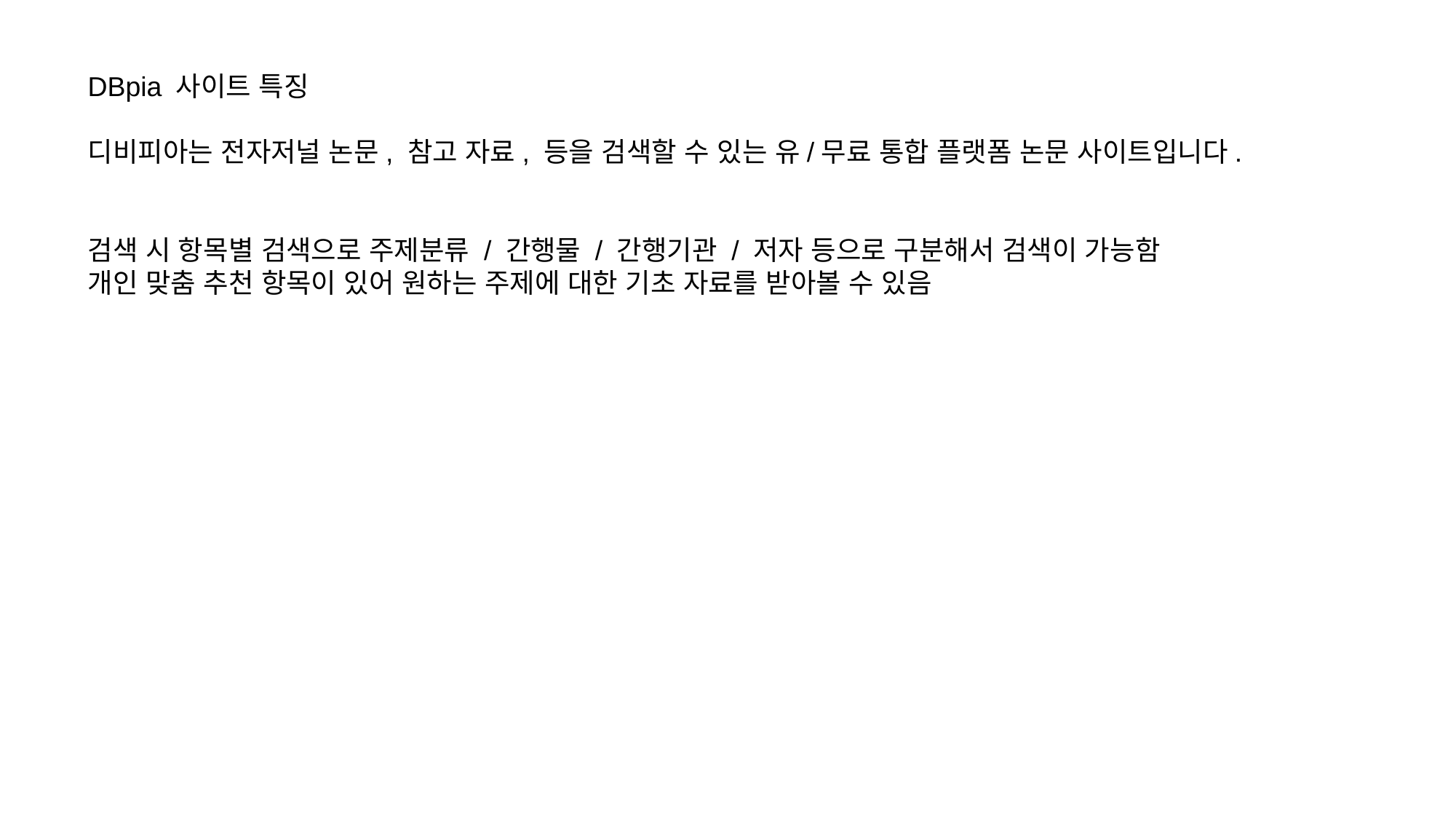

DBpia 사이트 특징

디비피아는 전자저널 논문, 참고 자료, 등을 검색할 수 있는 유/무료 통합 플랫폼 논문 사이트입니다.

검색 시 항목별 검색으로 주제분류 / 간행물 / 간행기관 / 저자 등으로 구분해서 검색이 가능함
개인 맞춤 추천 항목이 있어 원하는 주제에 대한 기초 자료를 받아볼 수 있음